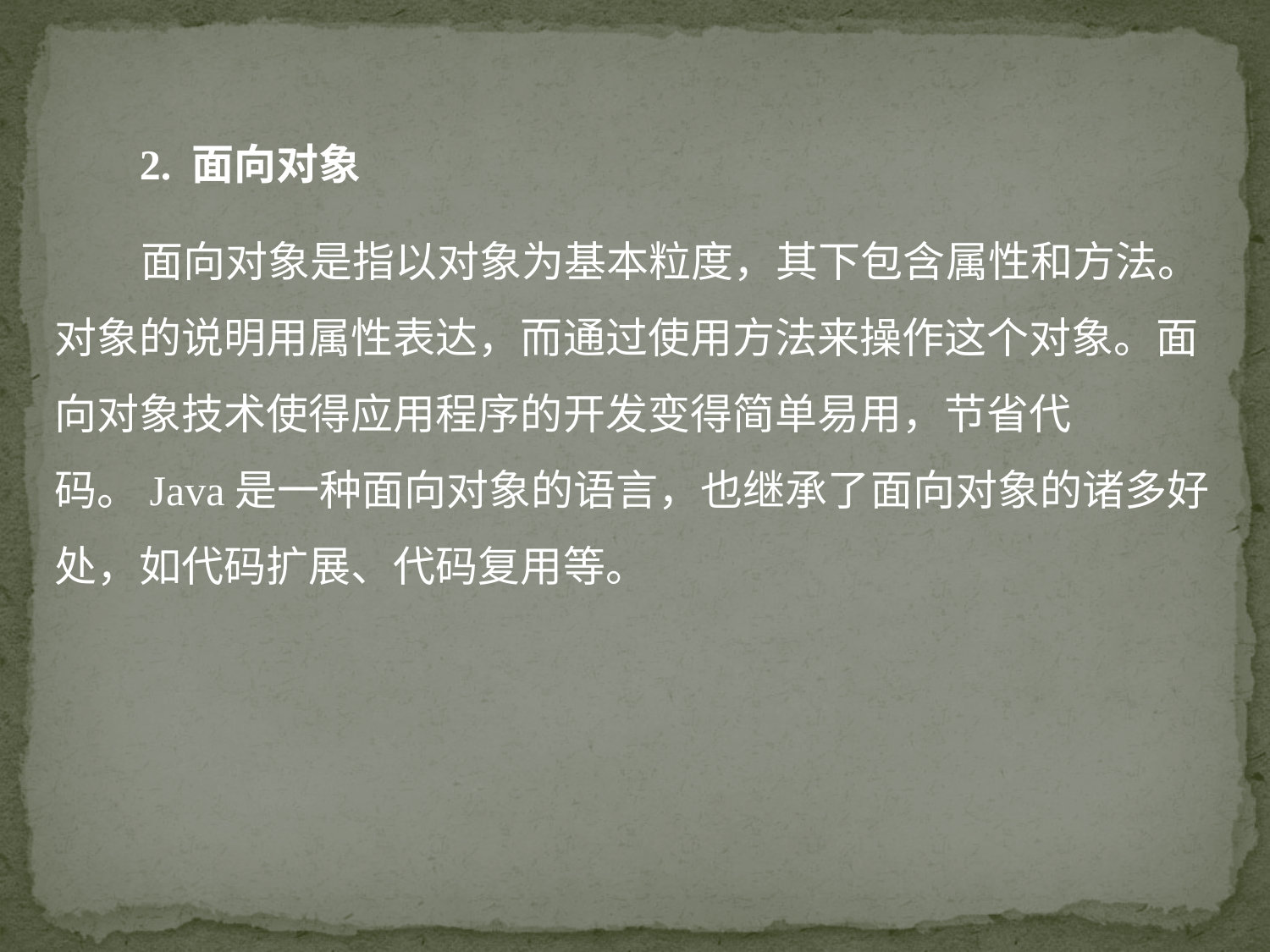

2. 面向对象
        面向对象是指以对象为基本粒度，其下包含属性和方法。对象的说明用属性表达，而通过使用方法来操作这个对象。面向对象技术使得应用程序的开发变得简单易用，节省代码。Java是一种面向对象的语言，也继承了面向对象的诸多好处，如代码扩展、代码复用等。